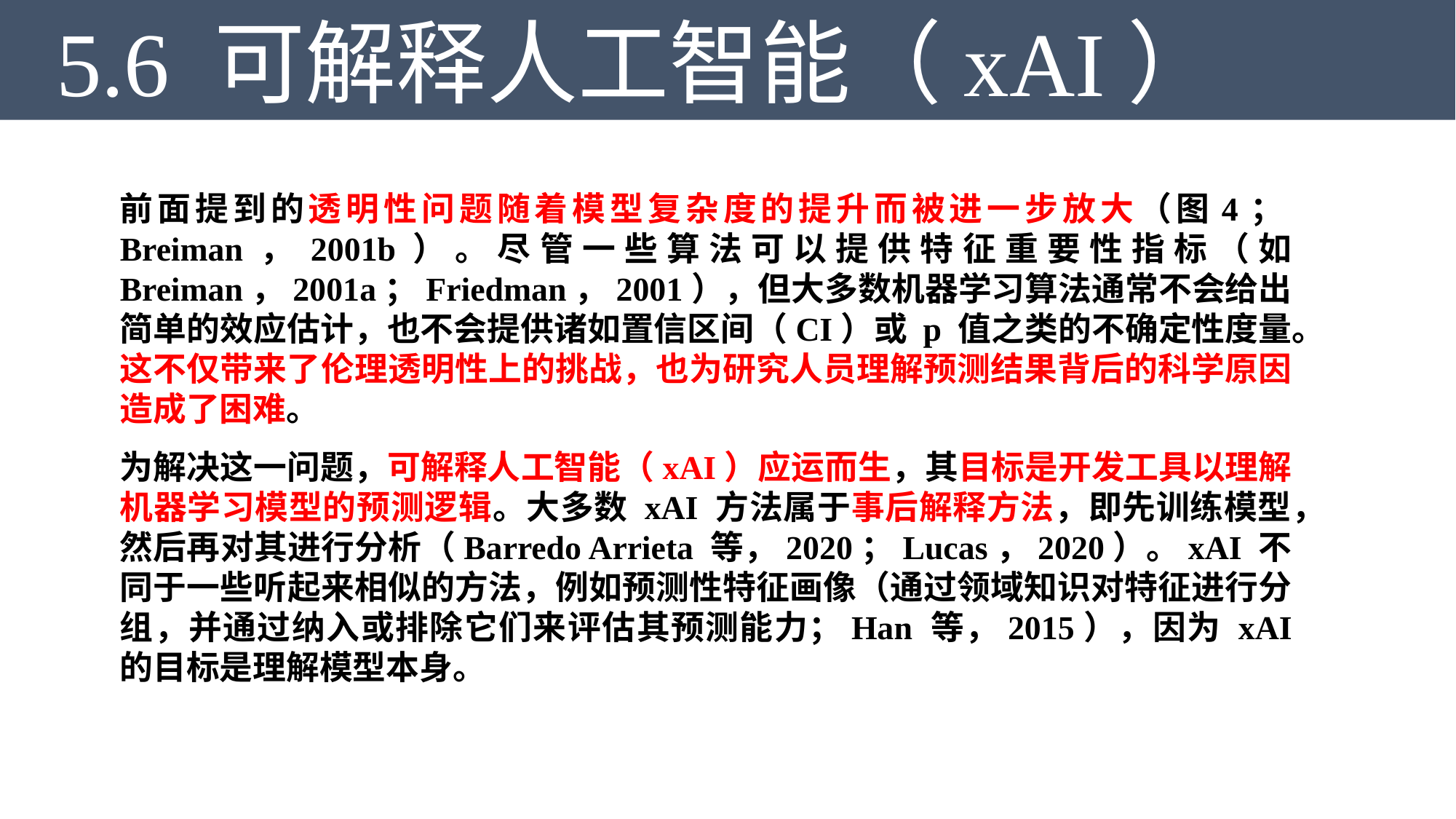

5.6 可解释人工智能（xAI）
前面提到的透明性问题随着模型复杂度的提升而被进一步放大（图4；Breiman，2001b）。尽管一些算法可以提供特征重要性指标（如 Breiman，2001a；Friedman，2001），但大多数机器学习算法通常不会给出简单的效应估计，也不会提供诸如置信区间（CI）或 p 值之类的不确定性度量。这不仅带来了伦理透明性上的挑战，也为研究人员理解预测结果背后的科学原因造成了困难。
为解决这一问题，可解释人工智能（xAI）应运而生，其目标是开发工具以理解机器学习模型的预测逻辑。大多数 xAI 方法属于事后解释方法，即先训练模型，然后再对其进行分析（Barredo Arrieta 等，2020；Lucas，2020）。xAI 不同于一些听起来相似的方法，例如预测性特征画像（通过领域知识对特征进行分组，并通过纳入或排除它们来评估其预测能力；Han 等，2015），因为 xAI 的目标是理解模型本身。